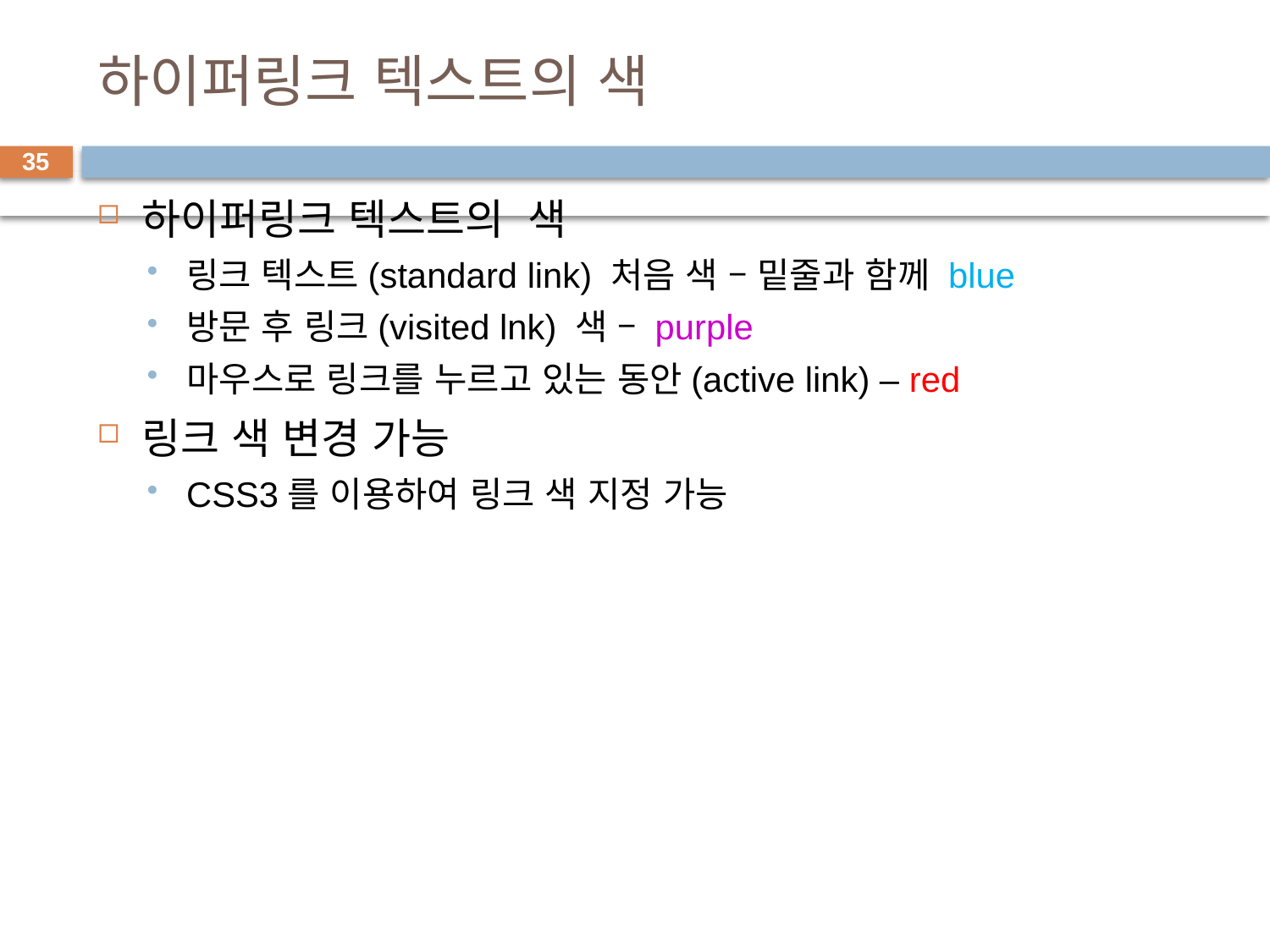

# 하이퍼링크 텍스트의 색
35
하이퍼링크 텍스트의  색
링크 텍스트(standard link) 처음 색 – 밑줄과 함께 blue
방문 후 링크(visited lnk) 색 – purple
마우스로 링크를 누르고 있는 동안(active link) – red
링크 색 변경 가능
CSS3를 이용하여 링크 색 지정 가능